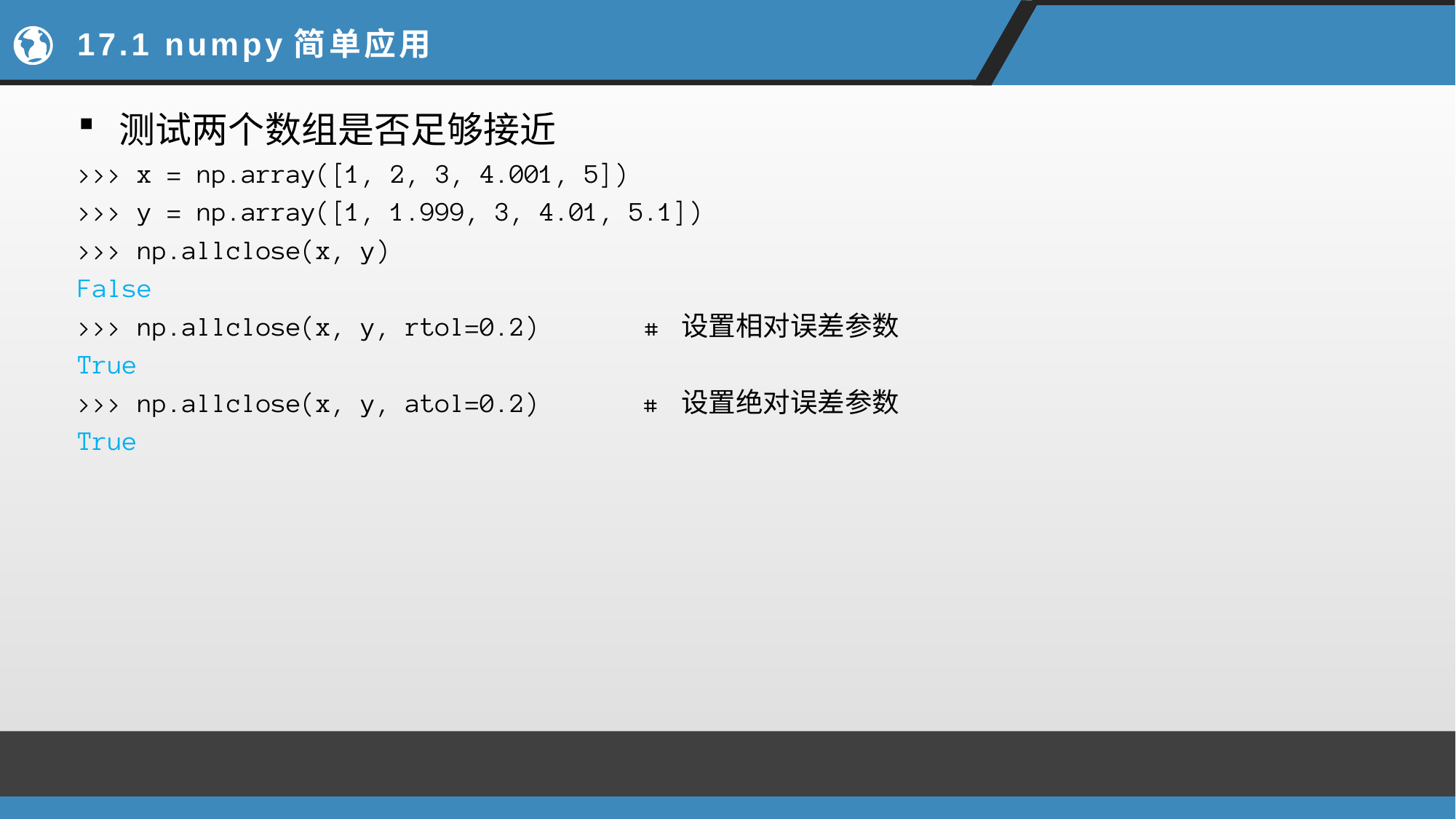

# 17.1 numpy简单应用

测试两个数组是否足够接近
>>> x = np.array([1, 2, 3, 4.001, 5])
>>> y = np.array([1, 1.999, 3, 4.01, 5.1])
>>> np.allclose(x, y)
False
>>> np.allclose(x, y, rtol=0.2)       # 设置相对误差参数
True
>>> np.allclose(x, y, atol=0.2)       # 设置绝对误差参数
True